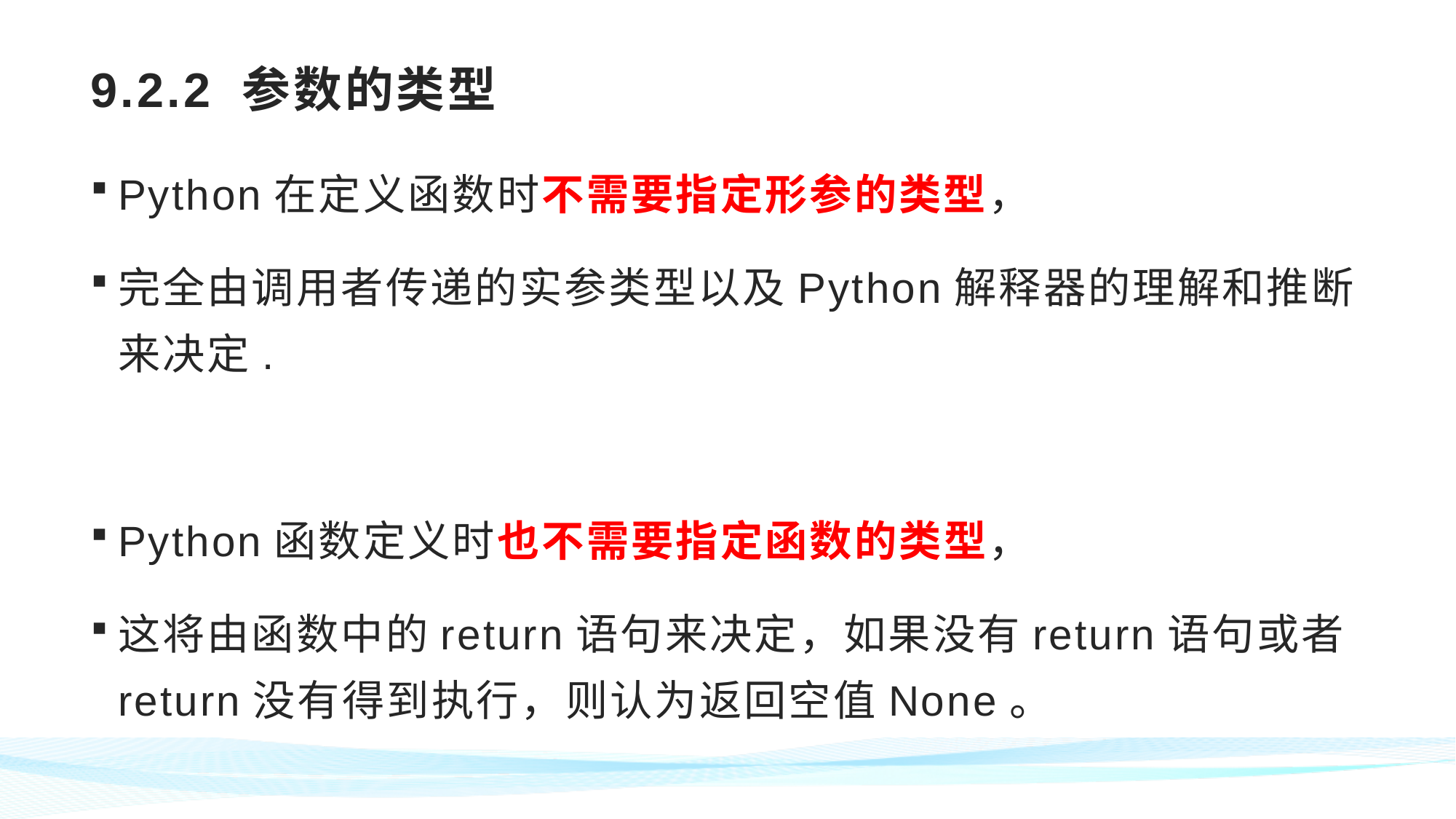

# 9.2.2 参数的类型
Python在定义函数时不需要指定形参的类型，
完全由调用者传递的实参类型以及Python解释器的理解和推断来决定.

Python函数定义时也不需要指定函数的类型，
这将由函数中的return语句来决定，如果没有return语句或者return没有得到执行，则认为返回空值None。